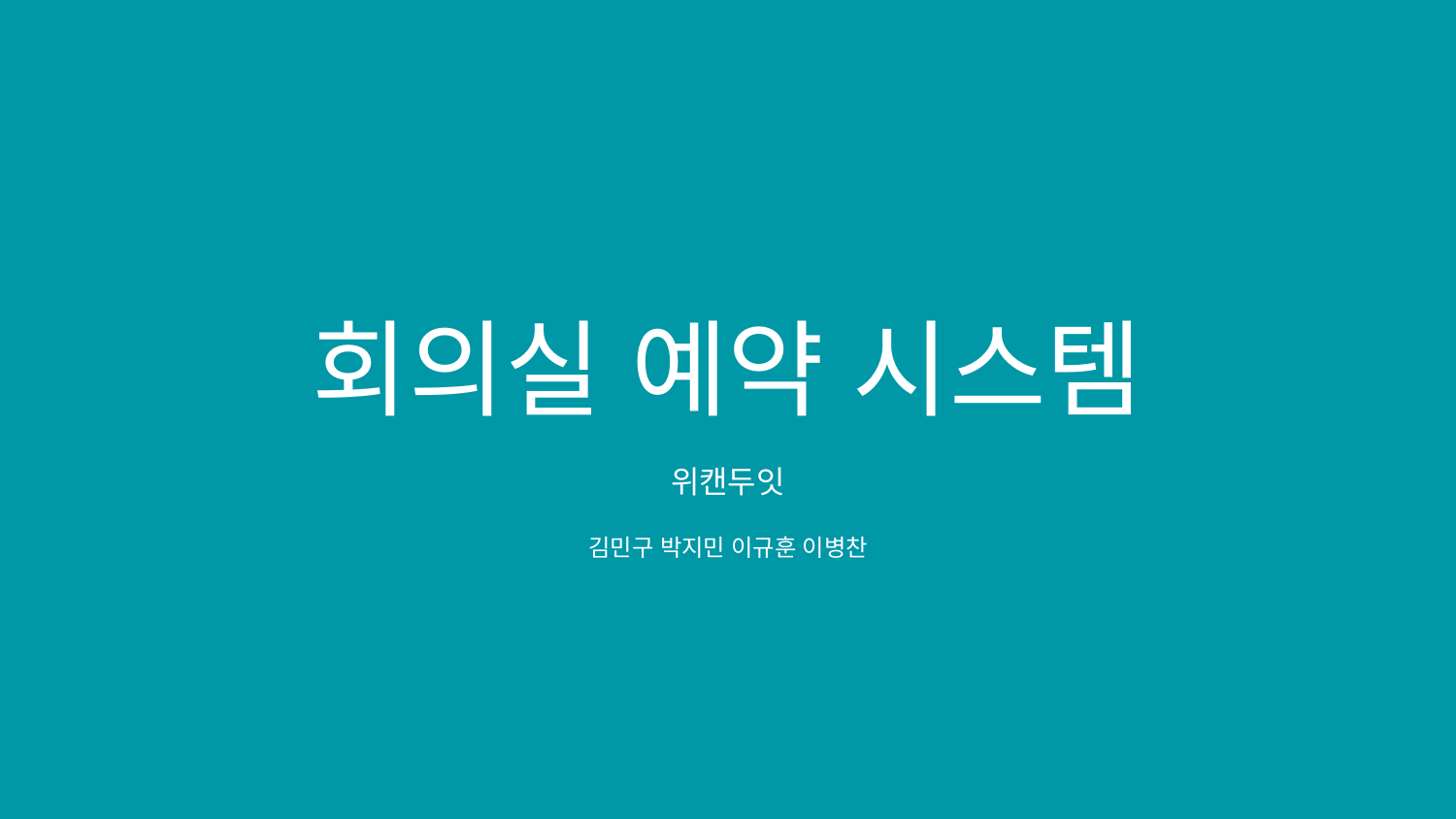

# 회의실 예약 시스템
위캔두잇

김민구 박지민 이규훈 이병찬